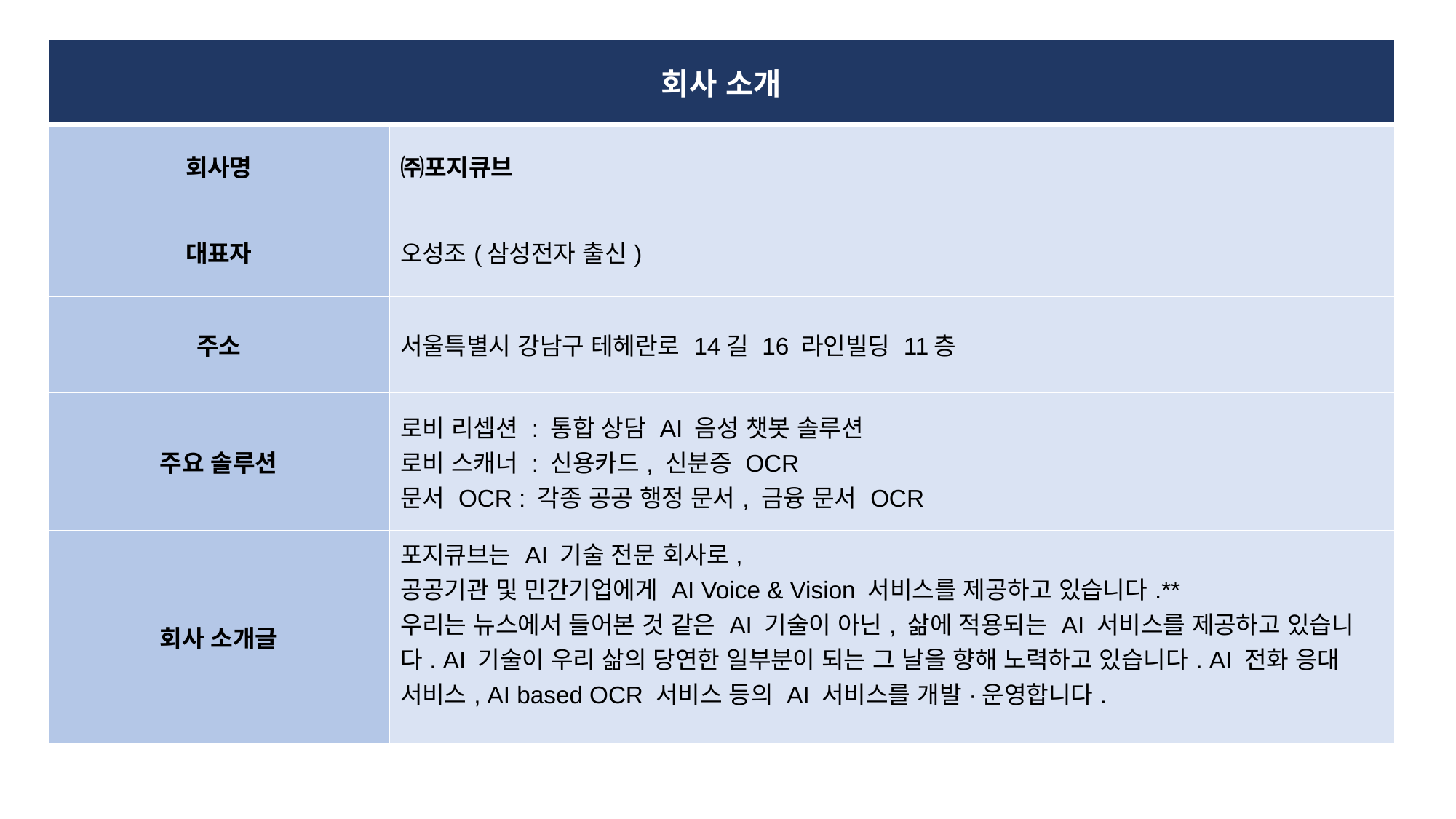

| 회사 소개 |  |
| --- | --- |
| 회사명 | ㈜포지큐브 |
| 대표자 | 오성조(삼성전자 출신) |
| 주소 | 서울특별시 강남구 테헤란로 14길 16 라인빌딩 11층 |
| 주요 솔루션 | 로비 리셉션 : 통합 상담 AI 음성 챗봇 솔루션 로비 스캐너 : 신용카드, 신분증 OCR 문서 OCR : 각종 공공 행정 문서, 금융 문서 OCR |
| 회사 소개글 | 포지큐브는 AI 기술 전문 회사로, 공공기관 및 민간기업에게 AI Voice & Vision 서비스를 제공하고 있습니다.\*\* 우리는 뉴스에서 들어본 것 같은 AI 기술이 아닌, 삶에 적용되는 AI 서비스를 제공하고 있습니다. AI 기술이 우리 삶의 당연한 일부분이 되는 그 날을 향해 노력하고 있습니다. AI 전화 응대 서비스, AI based OCR 서비스 등의 AI 서비스를 개발·운영합니다. |